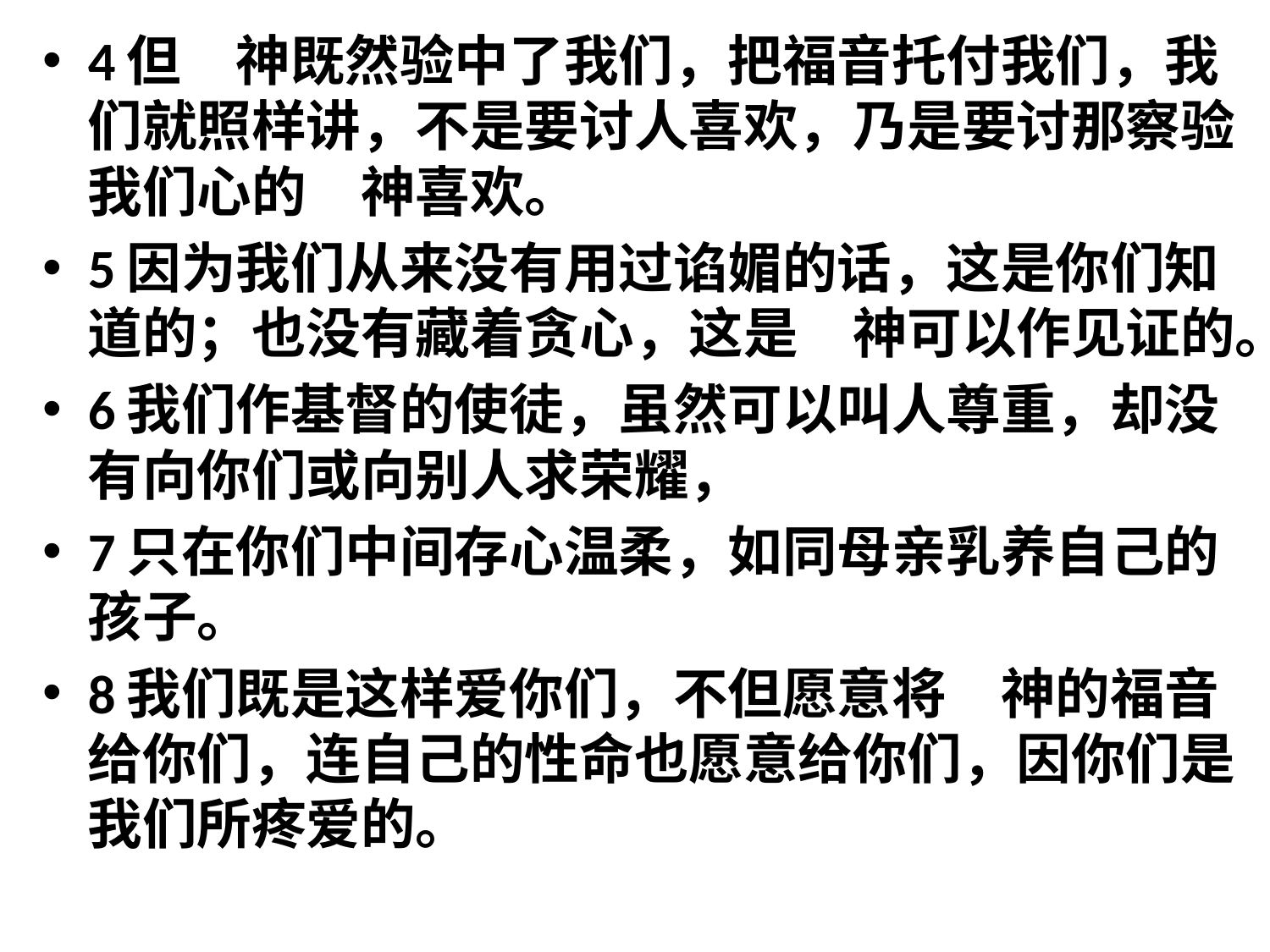

4但　神既然验中了我们，把福音托付我们，我们就照样讲，不是要讨人喜欢，乃是要讨那察验我们心的　神喜欢。
5因为我们从来没有用过谄媚的话，这是你们知道的；也没有藏着贪心，这是　神可以作见证的。
6我们作基督的使徒，虽然可以叫人尊重，却没有向你们或向别人求荣耀，
7只在你们中间存心温柔，如同母亲乳养自己的孩子。
8我们既是这样爱你们，不但愿意将　神的福音给你们，连自己的性命也愿意给你们，因你们是我们所疼爱的。